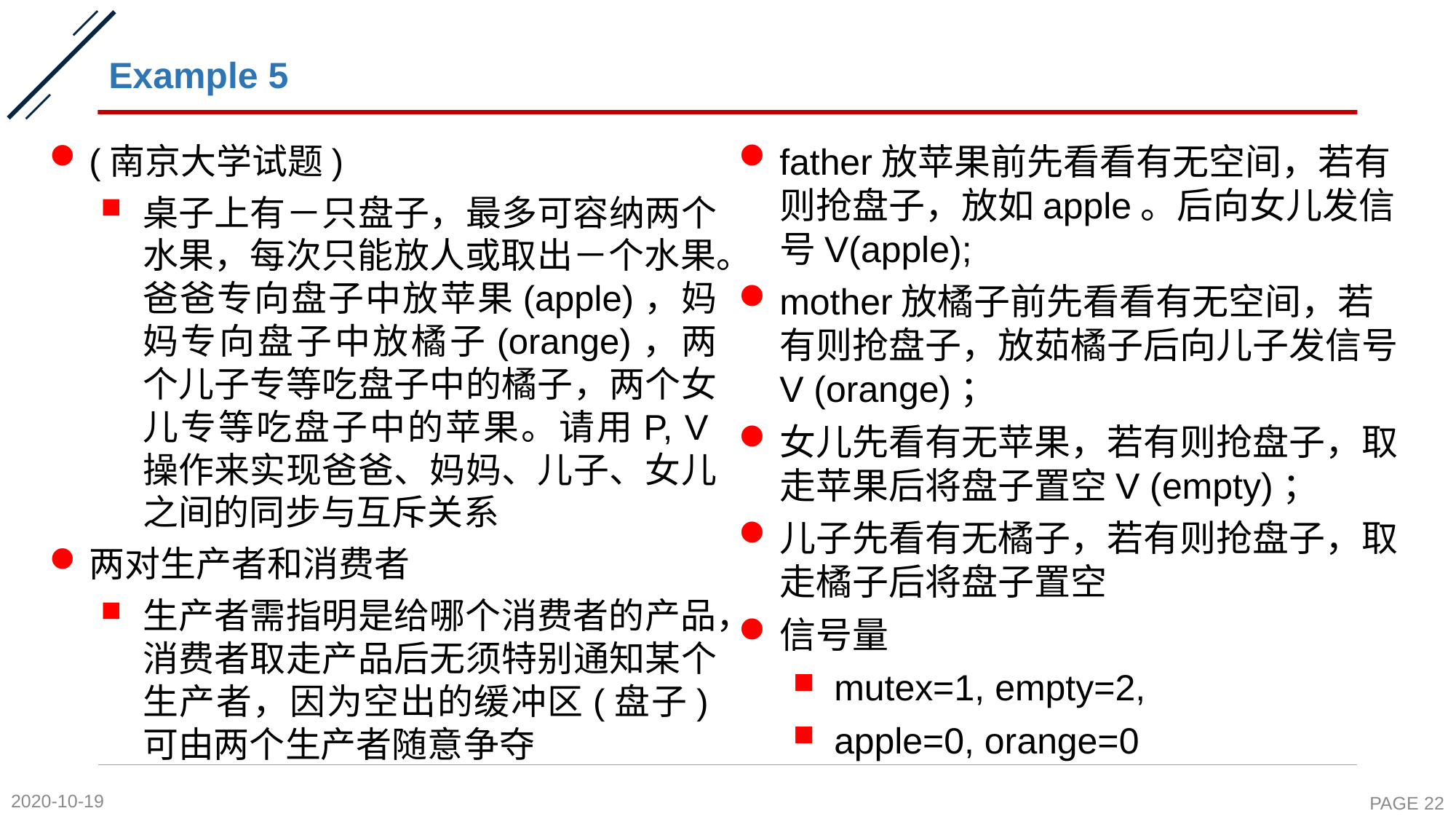

# Example 5
(南京大学试题)
桌子上有－只盘子，最多可容纳两个水果，每次只能放人或取出－个水果。爸爸专向盘子中放苹果(apple)，妈妈专向盘子中放橘子(orange)，两个儿子专等吃盘子中的橘子，两个女儿专等吃盘子中的苹果。请用P, V操作来实现爸爸、妈妈、儿子、女儿之间的同步与互斥关系
两对生产者和消费者
生产者需指明是给哪个消费者的产品，消费者取走产品后无须特别通知某个生产者，因为空出的缓冲区(盘子)可由两个生产者随意争夺
father放苹果前先看看有无空间，若有则抢盘子，放如apple。后向女儿发信号V(apple);
mother放橘子前先看看有无空间，若有则抢盘子，放茹橘子后向儿子发信号V (orange)；
女儿先看有无苹果，若有则抢盘子，取走苹果后将盘子置空V (empty)；
儿子先看有无橘子，若有则抢盘子，取走橘子后将盘子置空
信号量
mutex=1, empty=2,
apple=0, orange=0
2020-10-19
PAGE 22